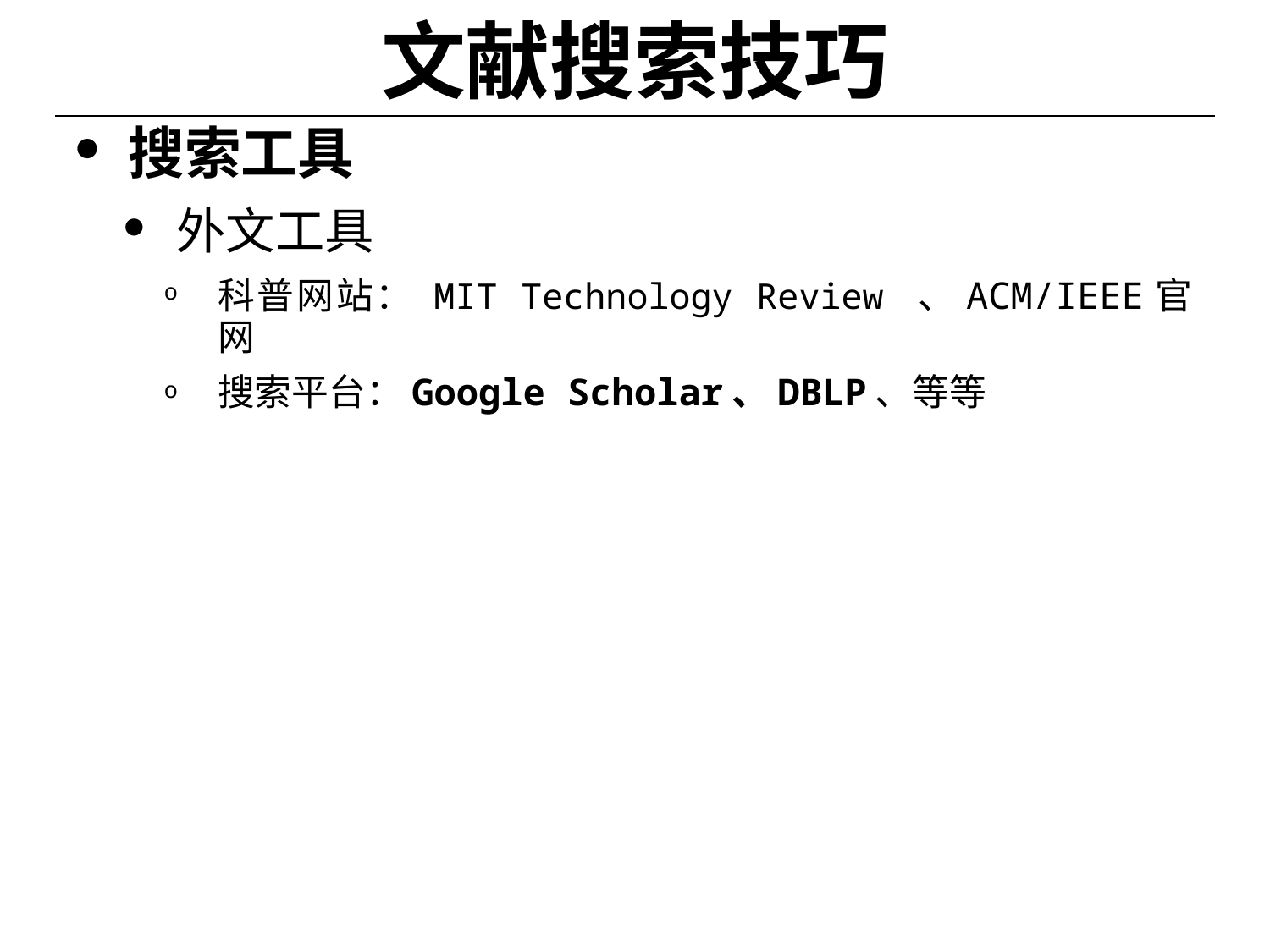

# 文献搜索技巧
搜索工具
外文工具
科普网站： MIT Technology Review 、ACM/IEEE官网
搜索平台：Google Scholar、DBLP、等等